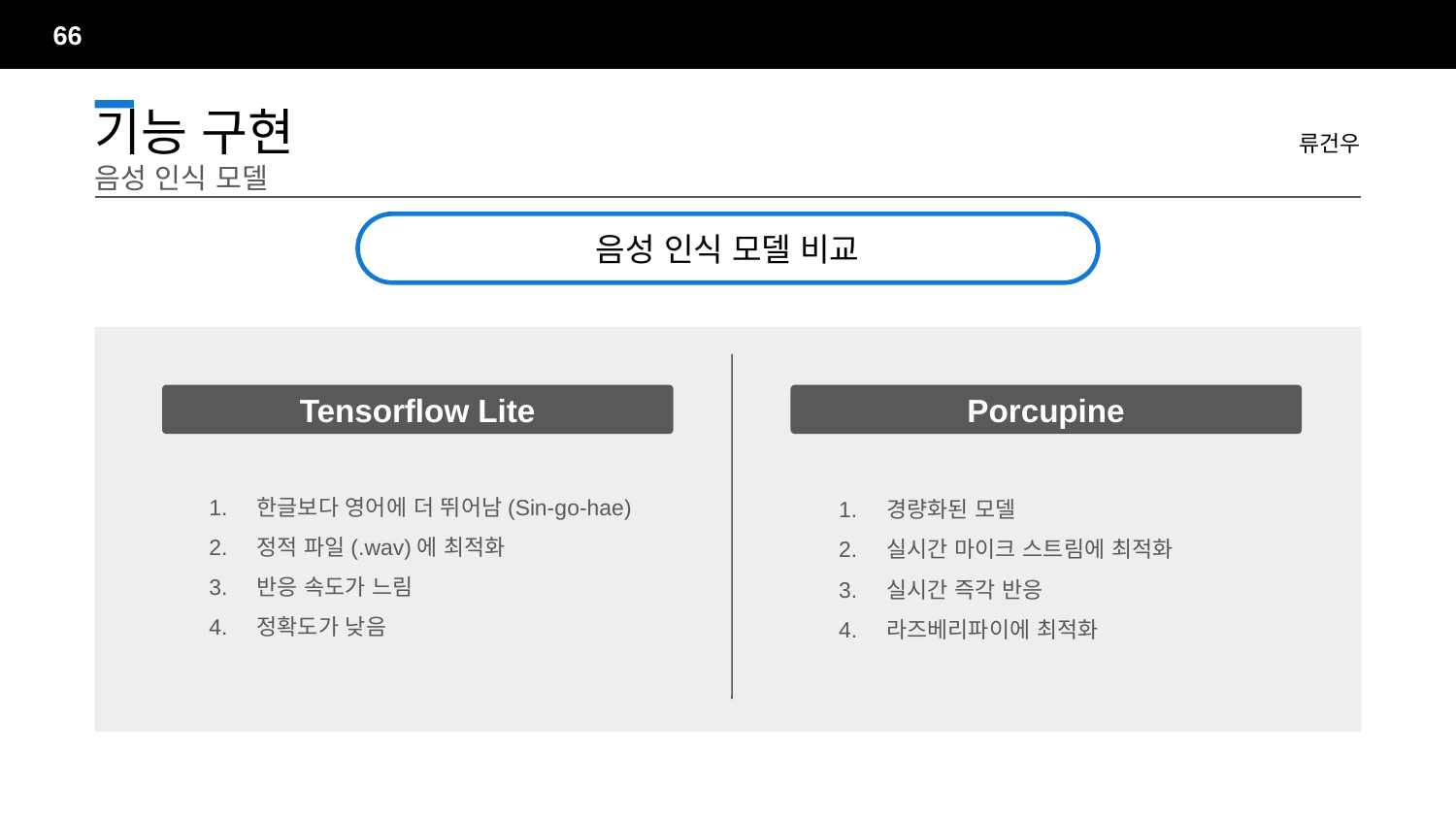

66

류건우
기능 구현		음성 인식 모델
음성 인식 모델 비교

한글보다 영어에 더 뛰어남(Sin-go-hae)
정적 파일(.wav)에 최적화
반응 속도가 느림
정확도가 낮음

경량화된 모델
실시간 마이크 스트림에 최적화
실시간 즉각 반응
라즈베리파이에 최적화
Tensorflow Lite
Porcupine